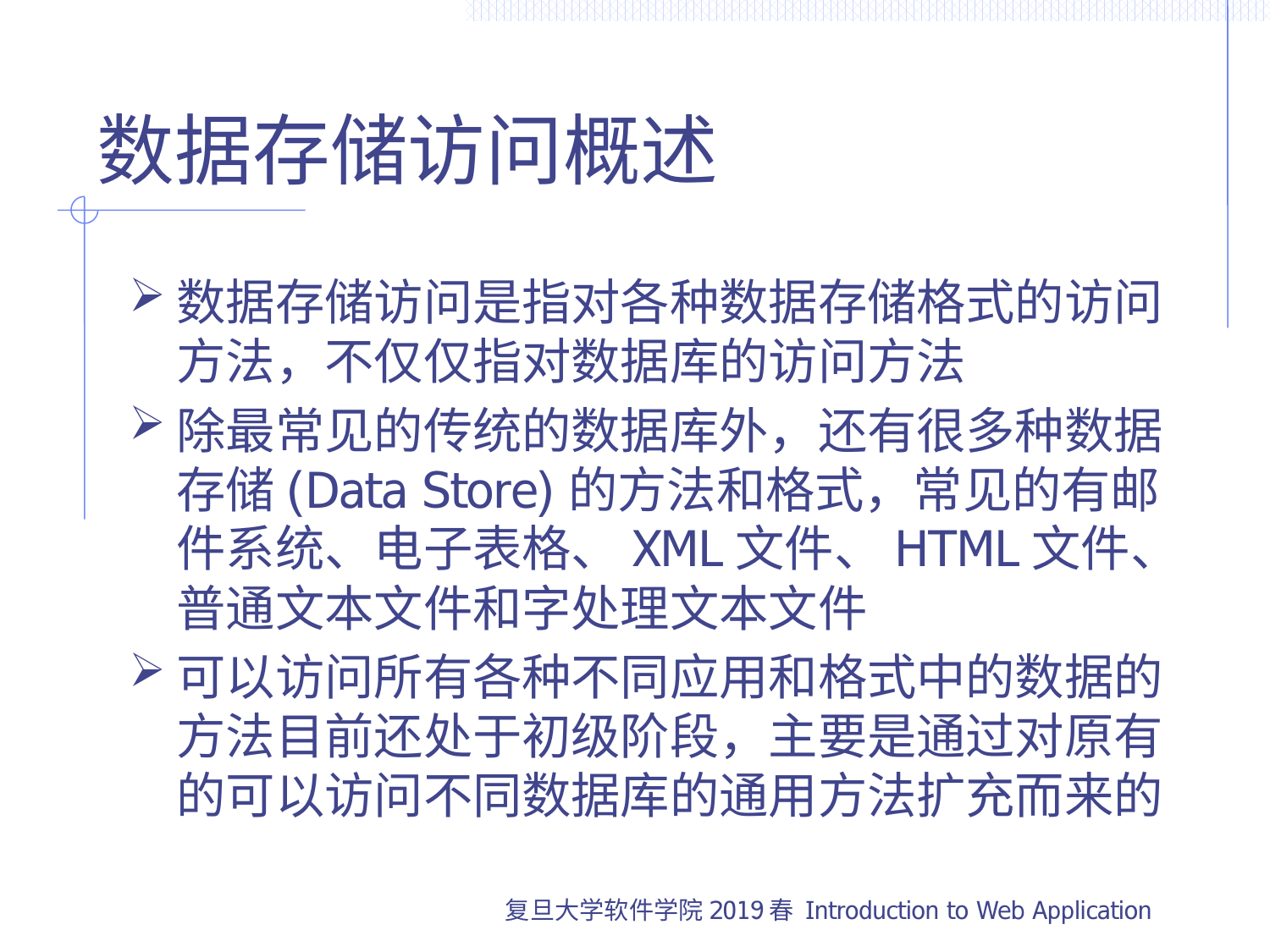

# 数据存储访问概述
数据存储访问是指对各种数据存储格式的访问方法，不仅仅指对数据库的访问方法
除最常见的传统的数据库外，还有很多种数据存储(Data Store)的方法和格式，常见的有邮件系统、电子表格、XML文件、HTML文件、普通文本文件和字处理文本文件
可以访问所有各种不同应用和格式中的数据的方法目前还处于初级阶段，主要是通过对原有的可以访问不同数据库的通用方法扩充而来的